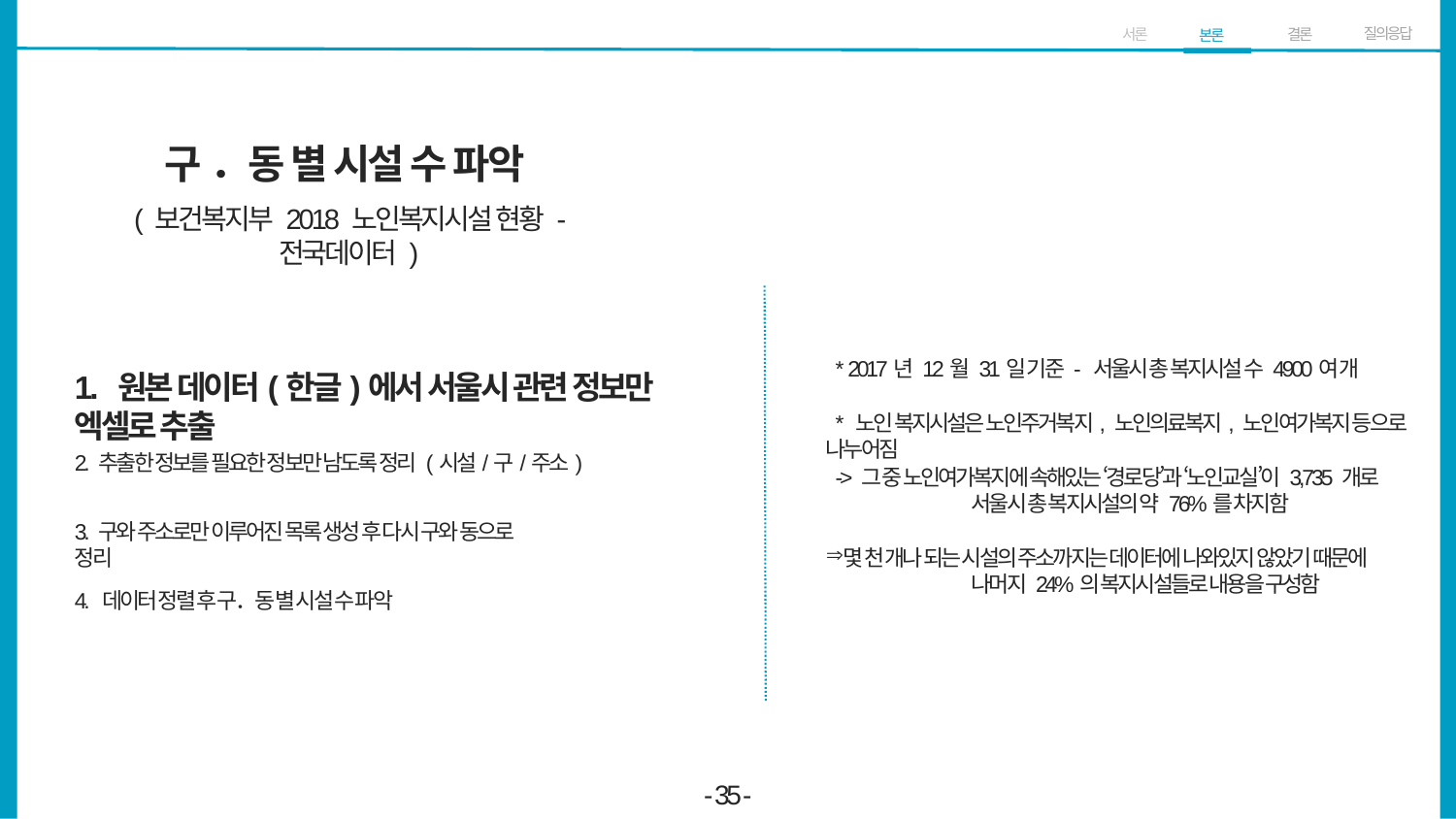

질의응답
결론
서론
본론

구 ．동 별 시설 수 파악
( 보건복지부 2018 노인복지시설 현황 - 전국데이터 )
  *  2017년 12월 31일 기준 -  서울시 총 복지시설 수 4900여 개
1.  원본 데이터(한글)에서 서울시 관련 정보만 엑셀로 추출
  *  노인 복지시설은 노인주거복지, 노인의료복지, 노인여가복지 등으로 나누어짐
2. 추출한 정보를 필요한 정보만 남도록 정리 (시설/구/주소)
  -> 그 중 노인여가복지에 속해있는 ‘경로당’과 ‘노인교실’이 3,735 개로
	서울시 총 복지시설의 약 76%를 차지함
3. 구와 주소로만 이루어진 목록 생성 후 다시 구와 동으로 정리
몇 천 개나 되는 시설의 주소까지는 데이터에 나와있지 않았기 때문에
 	나머지 24%의 복지시설들로 내용을 구성함
4.  데이터 정렬 후 구．동 별 시설 수 파악
- 35 -